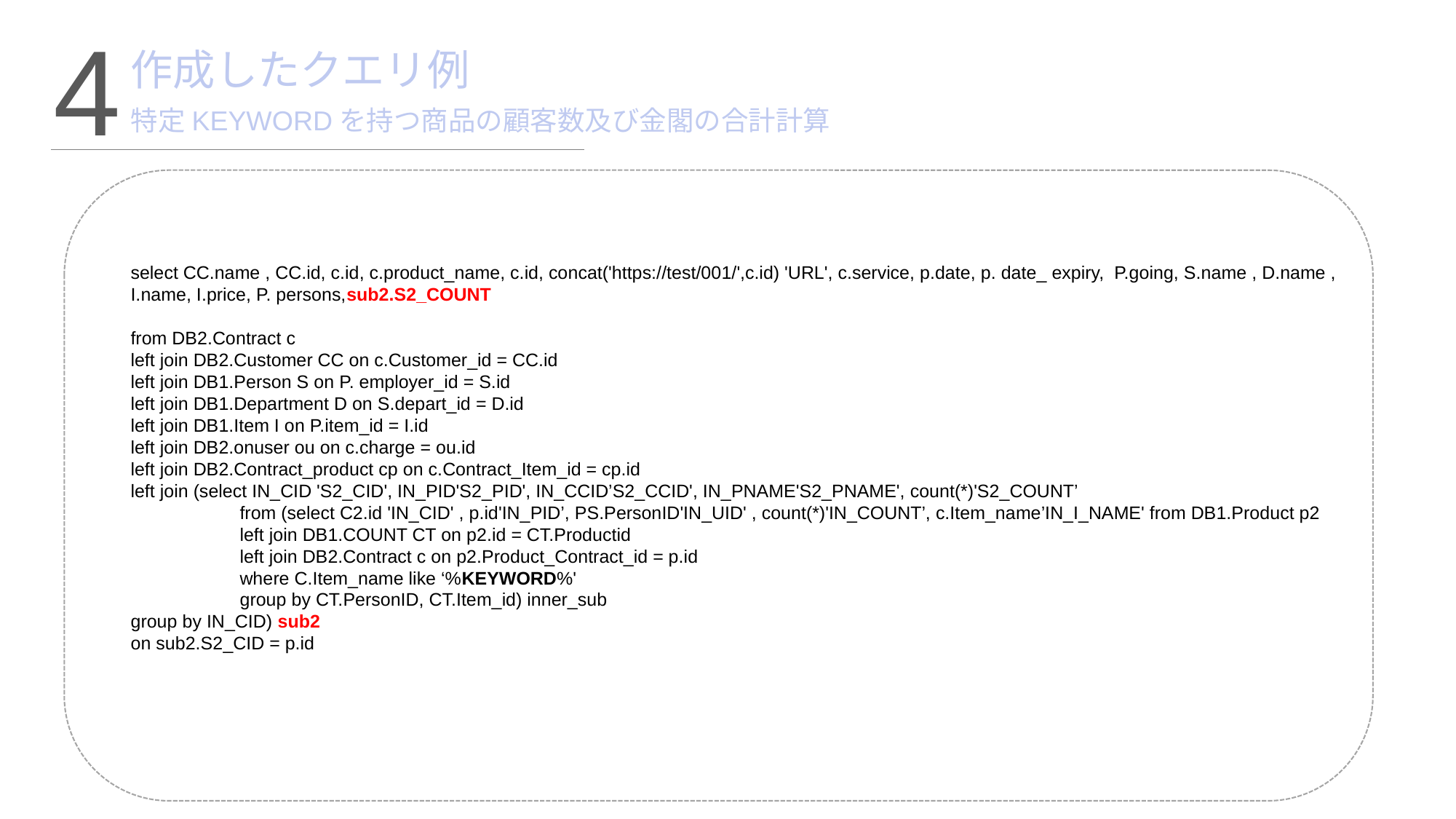

4
作成したクエリ例
特定KEYWORDを持つ商品の顧客数及び金閣の合計計算

select CC.name , CC.id, c.id, c.product_name, c.id, concat('https://test/001/',c.id) 'URL', c.service, p.date, p. date_ expiry,  P.going, S.name , D.name , I.name, I.price, P. persons,sub2.S2_COUNT
from DB2.Contract c
left join DB2.Customer CC on c.Customer_id = CC.id
left join DB1.Person S on P. employer_id = S.id
left join DB1.Department D on S.depart_id = D.id
left join DB1.Item I on P.item_id = I.id
left join DB2.onuser ou on c.charge = ou.id
left join DB2.Contract_product cp on c.Contract_Item_id = cp.id
left join (select IN_CID 'S2_CID', IN_PID'S2_PID', IN_CCID’S2_CCID', IN_PNAME'S2_PNAME', count(*)'S2_COUNT’
	from (select C2.id 'IN_CID' , p.id'IN_PID’, PS.PersonID'IN_UID' , count(*)'IN_COUNT’, c.Item_name’IN_I_NAME' from DB1.Product p2
	left join DB1.COUNT CT on p2.id = CT.Productid
	left join DB2.Contract c on p2.Product_Contract_id = p.id
	where C.Item_name like ‘%KEYWORD%'
	group by CT.PersonID, CT.Item_id) inner_sub
group by IN_CID) sub2
on sub2.S2_CID = p.id